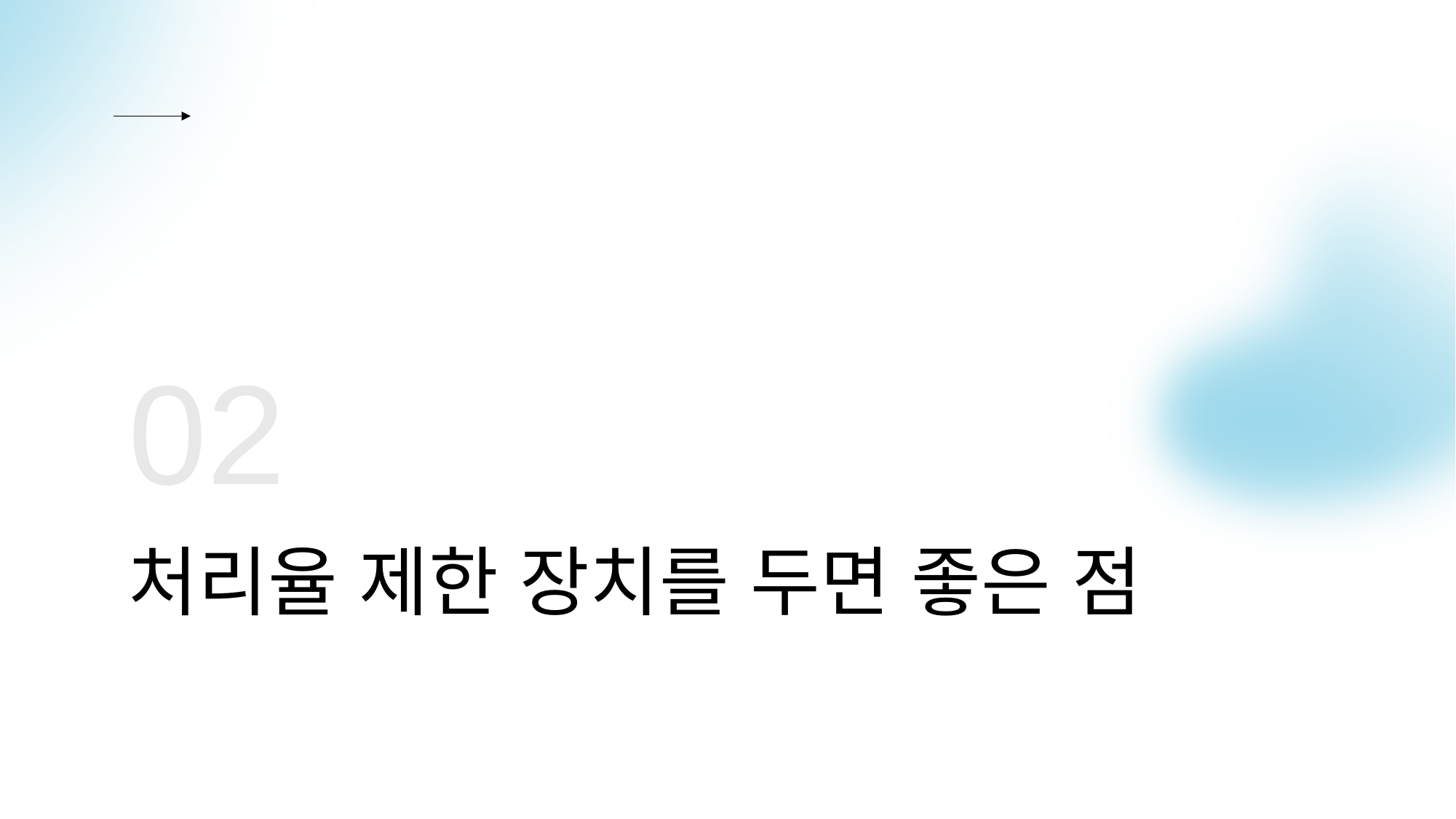

02
# 처리율 제한 장치를 두면 좋은 점